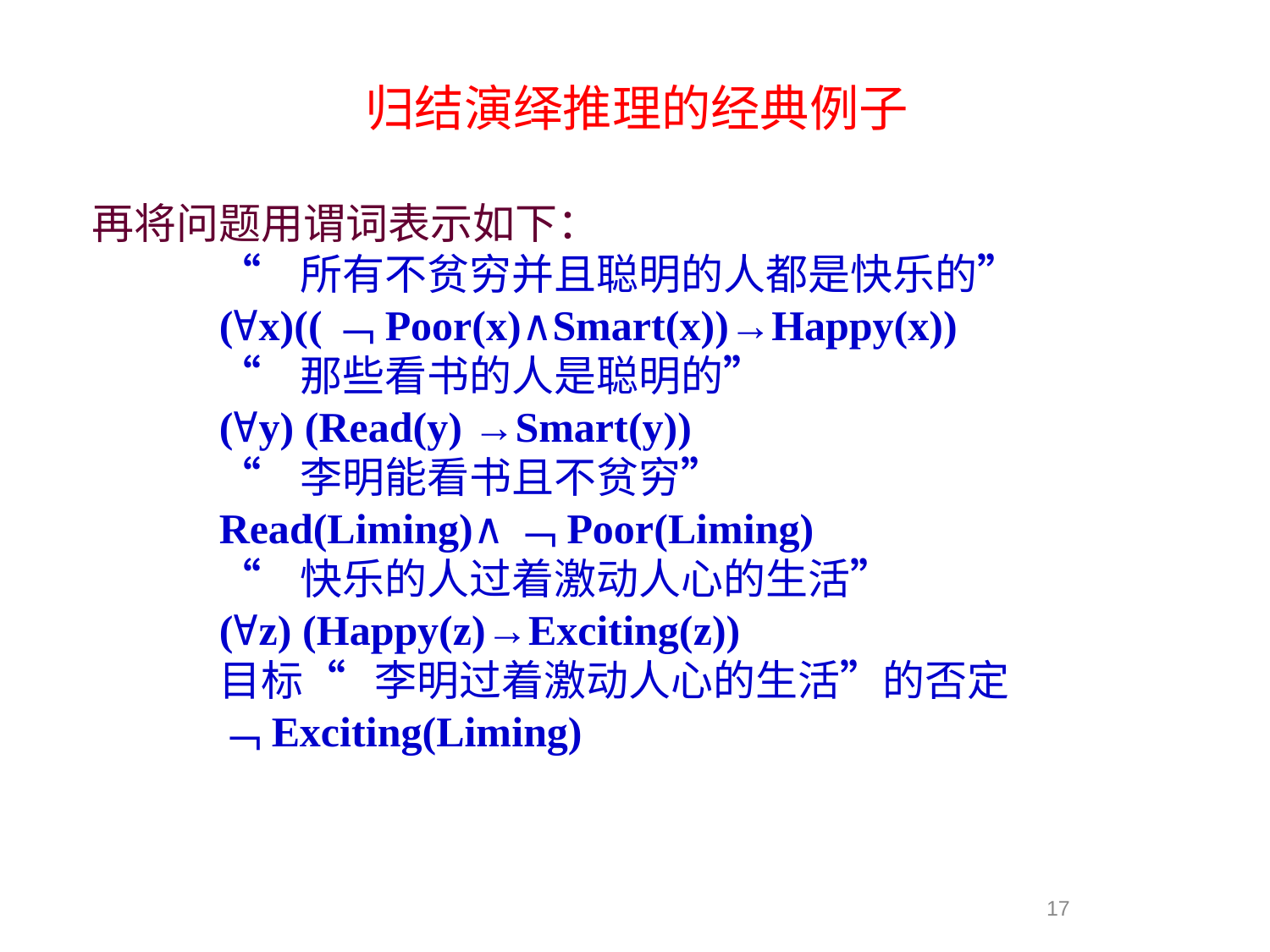

归结演绎推理的经典例子
再将问题用谓词表示如下：
	“   所有不贫穷并且聪明的人都是快乐的”
	(∀x)((﹁Poor(x)∧Smart(x))→Happy(x))
	“   那些看书的人是聪明的”
	(∀y) (Read(y) →Smart(y))
	“   李明能看书且不贫穷”
	Read(Liming)∧﹁Poor(Liming)
	“   快乐的人过着激动人心的生活”
	(∀z) (Happy(z)→Exciting(z))
	目标“   李明过着激动人心的生活”的否定
	﹁Exciting(Liming)
17